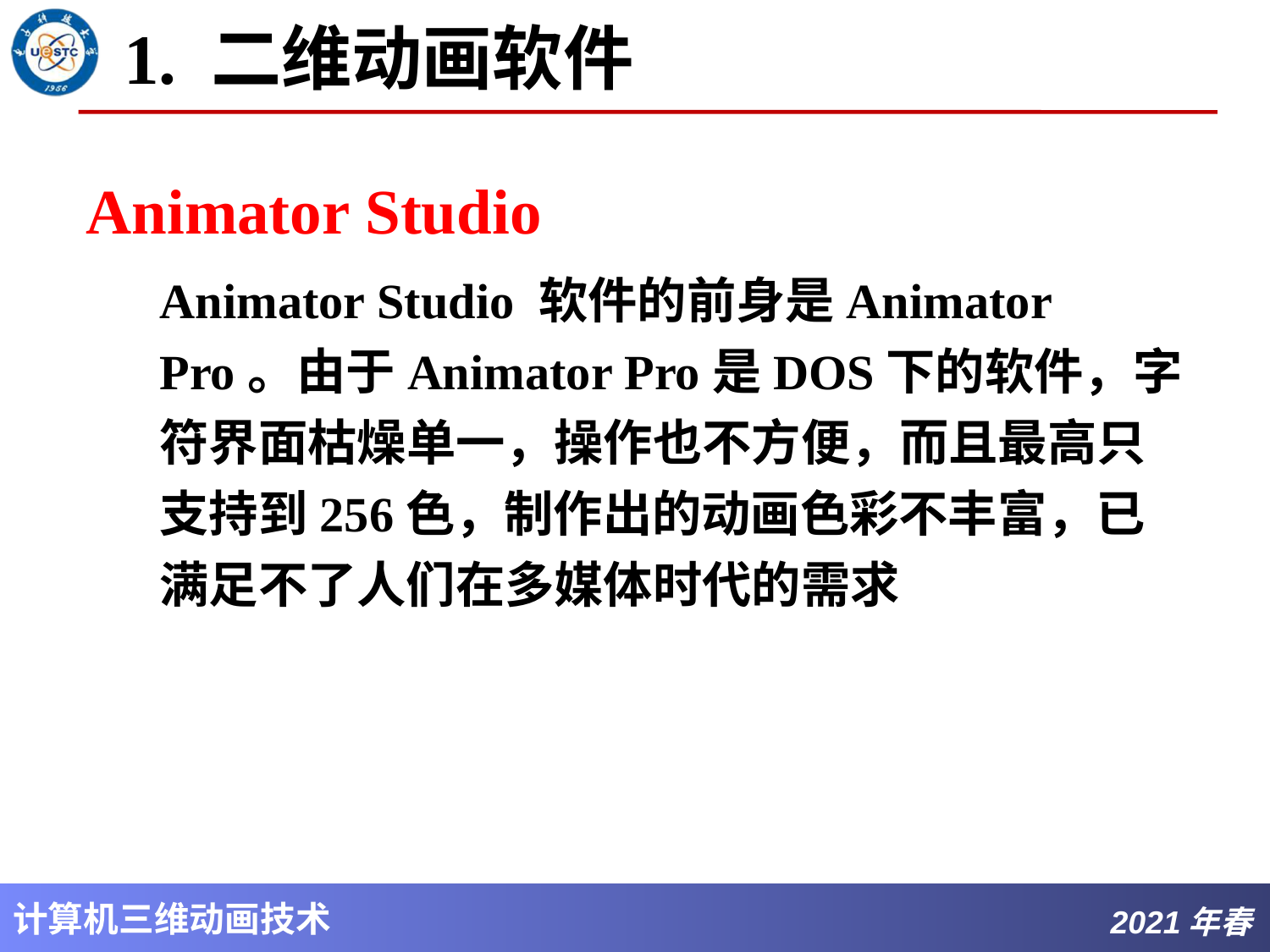

# 1. 二维动画软件
Animator Studio
Animator Studio 软件的前身是Animator Pro。由于Animator Pro是DOS下的软件，字符界面枯燥单一，操作也不方便，而且最高只支持到256色，制作出的动画色彩不丰富，已满足不了人们在多媒体时代的需求